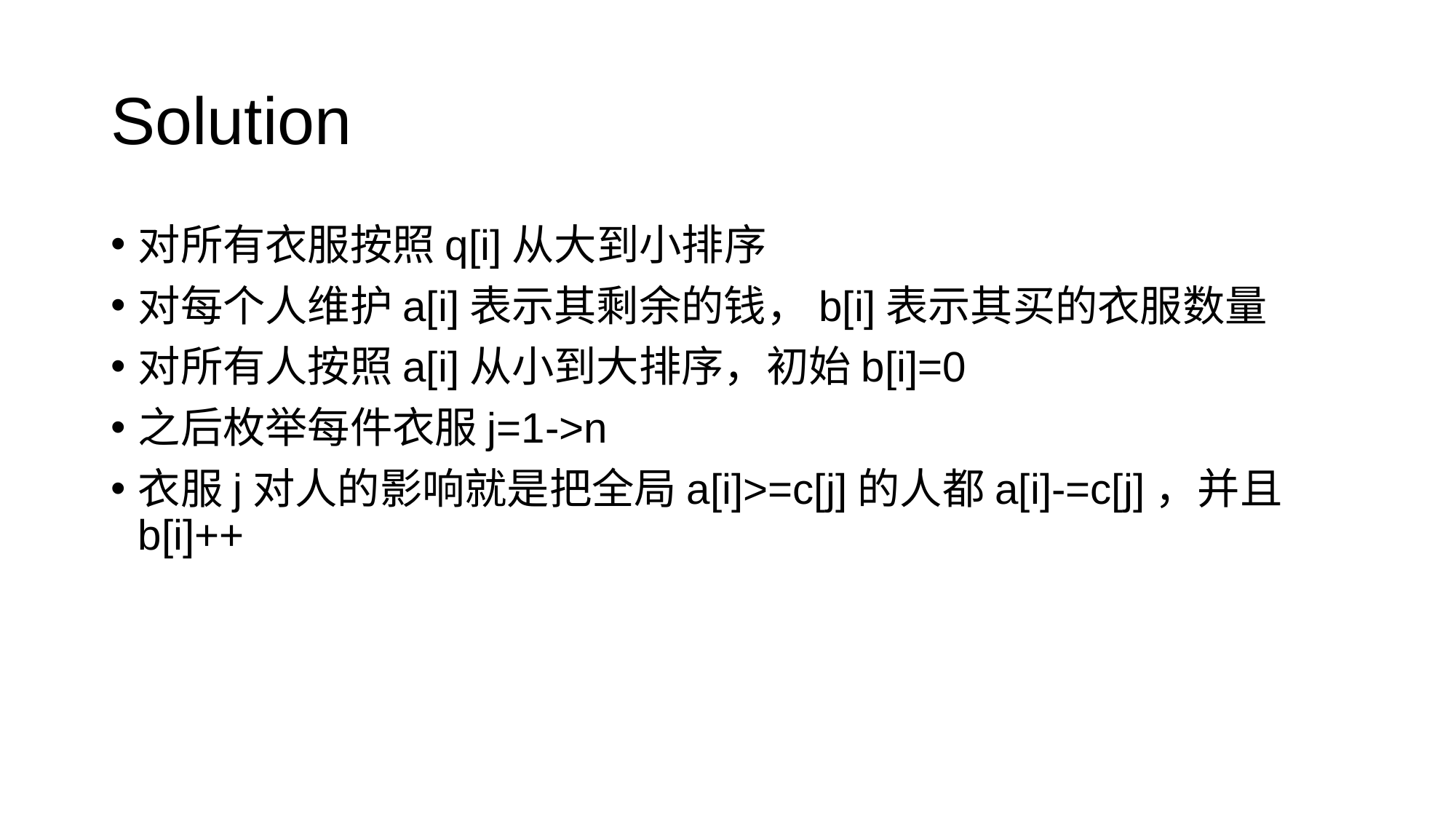

# Solution
对所有衣服按照q[i]从大到小排序
对每个人维护a[i]表示其剩余的钱，b[i]表示其买的衣服数量
对所有人按照a[i]从小到大排序，初始b[i]=0
之后枚举每件衣服j=1->n
衣服j对人的影响就是把全局a[i]>=c[j]的人都a[i]-=c[j]，并且b[i]++